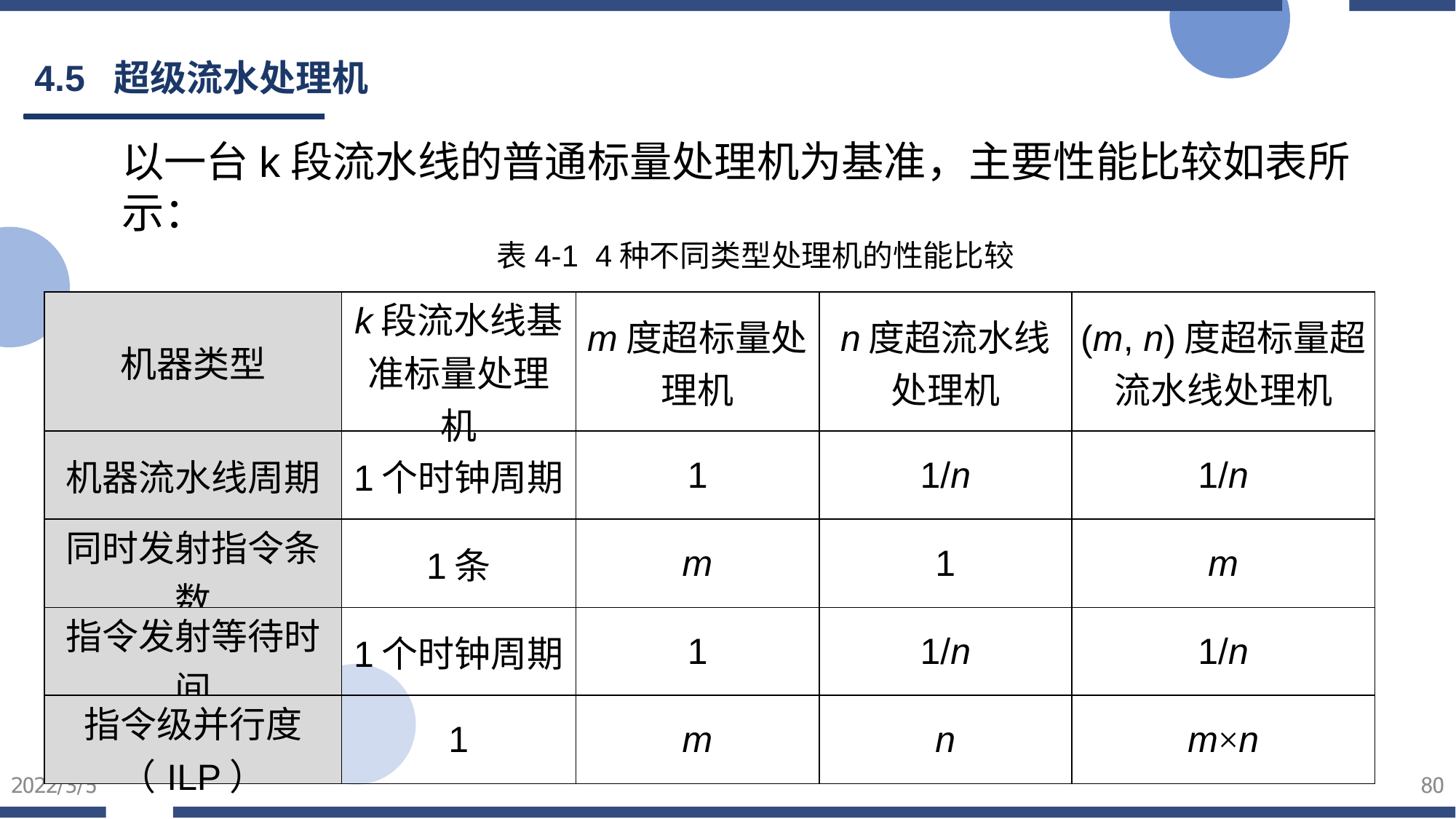

# 4.5  超级流水处理机
以一台k段流水线的普通标量处理机为基准，主要性能比较如表所示：

表4-1  4种不同类型处理机的性能比较
| 机器类型 | k段流水线基准标量处理机 | m度超标量处理机 | n度超流水线处理机 | (m, n)度超标量超流水线处理机 |
| --- | --- | --- | --- | --- |
| 机器流水线周期 | 1个时钟周期 | 1 | 1/n | 1/n |
| 同时发射指令条数 | 1条 | m | 1 | m |
| 指令发射等待时间 | 1个时钟周期 | 1 | 1/n | 1/n |
| 指令级并行度（ILP） | 1 | m | n | m×n |
2022/3/5
80